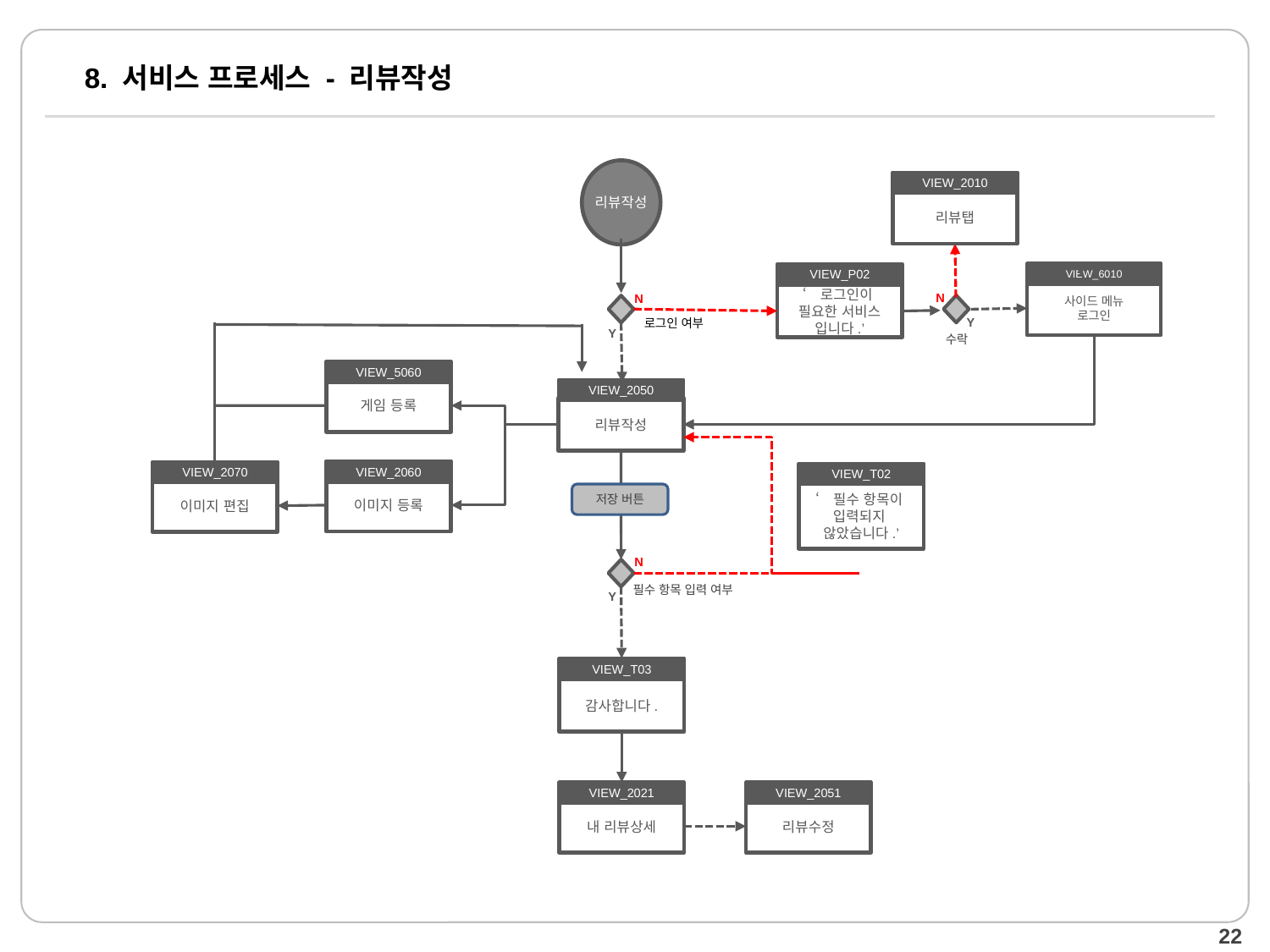

# 8. 서비스 프로세스 - 리뷰작성
리뷰작성
VIEW_2010
리뷰탭
VIEW_6010
VIEW_P02
사이드 메뉴
로그인
N
N

Y
‘로그인이
필요한 서비스 입니다.’

리뷰작성
Y
로그인 여부
수락
VIEW_5060
게임 등록
VIEW_2050
리뷰작성
VIEW_2060
VIEW_2070
VIEW_T02
이미지 등록
이미지 편집
‘필수 항목이
입력되지
않았습니다.’
저장 버튼
N

필수 항목 입력 여부
Y
VIEW_T03
감사합니다.
VIEW_2021
VIEW_2051
내 리뷰상세
리뷰수정
22